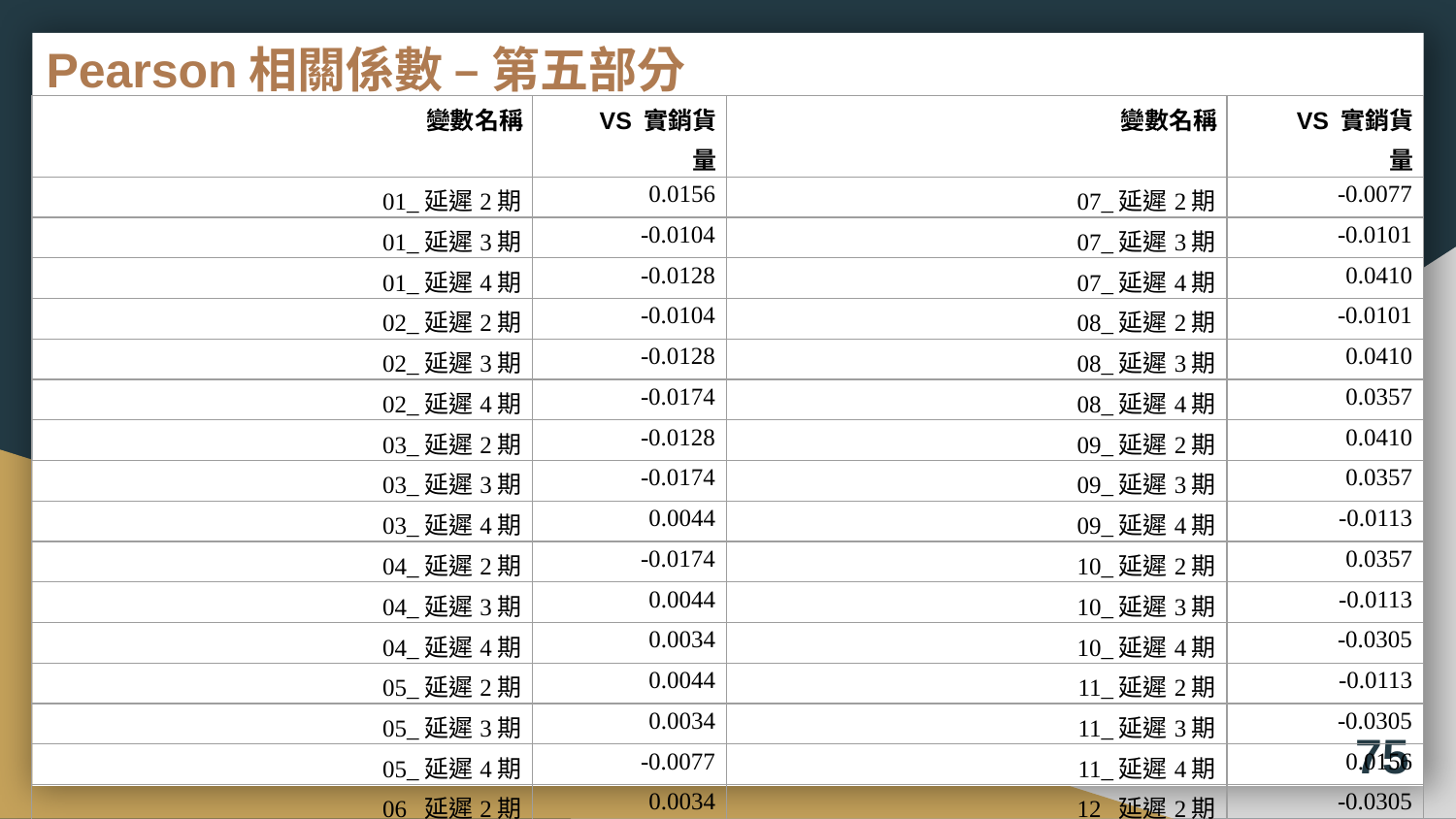

# Pearson相關係數 – 第五部分
| 變數名稱 | VS 實銷貨量 | 變數名稱 | VS 實銷貨量 |
| --- | --- | --- | --- |
| 01\_延遲2期 | 0.0156 | 07\_延遲2期 | -0.0077 |
| 01\_延遲3期 | -0.0104 | 07\_延遲3期 | -0.0101 |
| 01\_延遲4期 | -0.0128 | 07\_延遲4期 | 0.0410 |
| 02\_延遲2期 | -0.0104 | 08\_延遲2期 | -0.0101 |
| 02\_延遲3期 | -0.0128 | 08\_延遲3期 | 0.0410 |
| 02\_延遲4期 | -0.0174 | 08\_延遲4期 | 0.0357 |
| 03\_延遲2期 | -0.0128 | 09\_延遲2期 | 0.0410 |
| 03\_延遲3期 | -0.0174 | 09\_延遲3期 | 0.0357 |
| 03\_延遲4期 | 0.0044 | 09\_延遲4期 | -0.0113 |
| 04\_延遲2期 | -0.0174 | 10\_延遲2期 | 0.0357 |
| 04\_延遲3期 | 0.0044 | 10\_延遲3期 | -0.0113 |
| 04\_延遲4期 | 0.0034 | 10\_延遲4期 | -0.0305 |
| 05\_延遲2期 | 0.0044 | 11\_延遲2期 | -0.0113 |
| 05\_延遲3期 | 0.0034 | 11\_延遲3期 | -0.0305 |
| 05\_延遲4期 | -0.0077 | 11\_延遲4期 | 0.0156 |
| 06\_延遲2期 | 0.0034 | 12\_延遲2期 | -0.0305 |
| 06\_延遲3期 | -0.0077 | 12\_延遲3期 | 0.0156 |
| 06\_延遲4期 | -0.0101 | 12\_延遲4期 | -0.0104 |
75